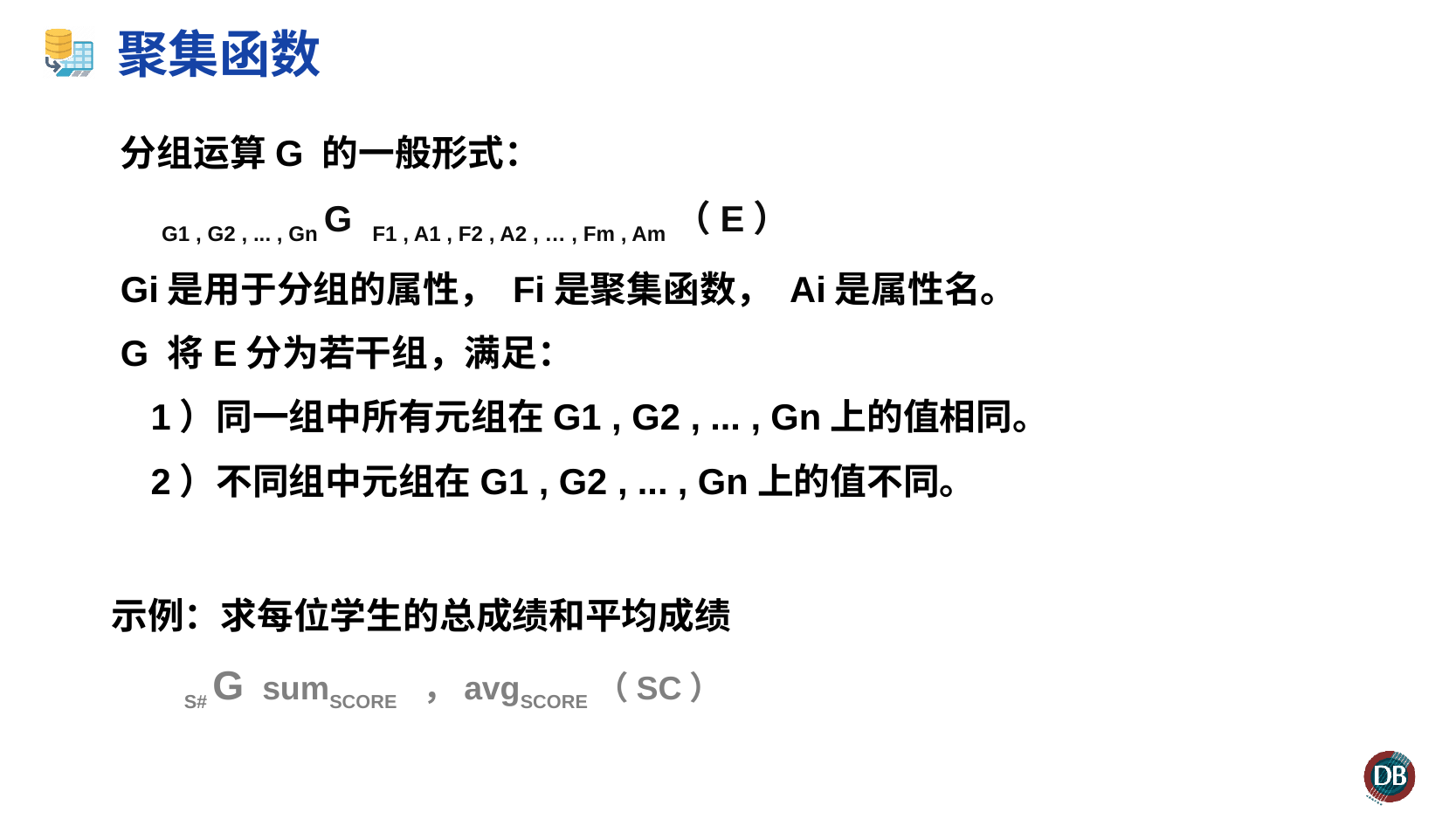

# 聚集函数
分组运算G 的一般形式：
       G1 , G2 , ... , Gn G  F1 , A1 , F2 , A2 , … , Fm , Am（E）
Gi是用于分组的属性， Fi是聚集函数， Ai是属性名。
G 将E分为若干组，满足：
   1）同一组中所有元组在G1 , G2 , ... , Gn上的值相同。
   2）不同组中元组在G1 , G2 , ... , Gn上的值不同。

示例：求每位学生的总成绩和平均成绩
S# G  sumSCORE  ，avgSCORE（SC）